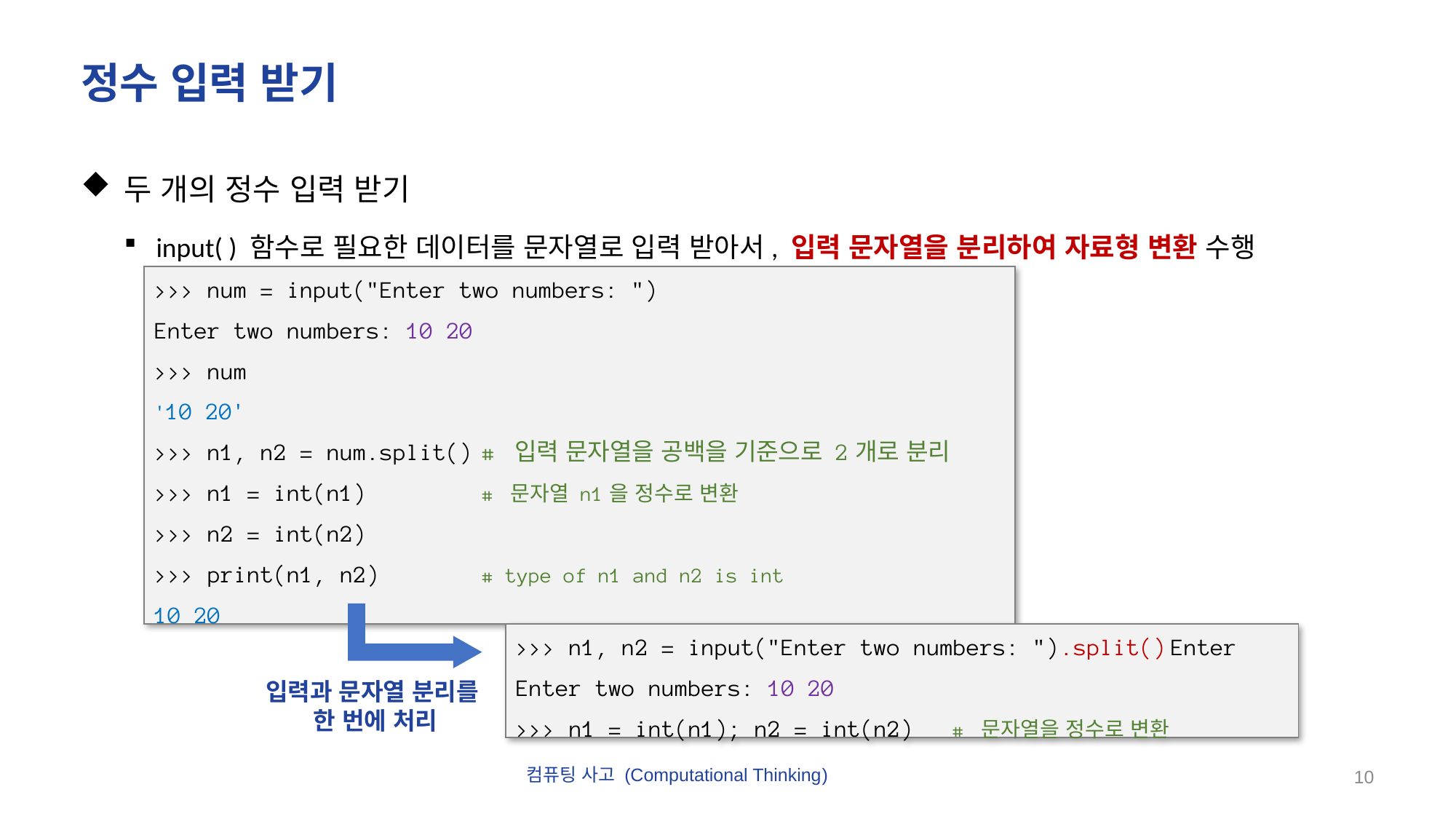

# 정수 입력 받기
두 개의 정수 입력 받기
input( ) 함수로 필요한 데이터를 문자열로 입력 받아서, 입력 문자열을 분리하여 자료형 변환 수행
>>> num = input("Enter two numbers: ")
Enter two numbers: 10 20
>>> num
'10 20'
>>> n1, n2 = num.split()	# 입력 문자열을 공백을 기준으로 2개로 분리
>>> n1 = int(n1)		# 문자열 n1을 정수로 변환
>>> n2 = int(n2)
>>> print(n1, n2)	# type of n1 and n2 is int
10 20

>>> n1, n2 = input("Enter two numbers: ").split()	Enter Enter two numbers: 10 20
>>> n1 = int(n1); n2 = int(n2)	# 문자열을 정수로 변환
입력과 문자열 분리를
한 번에 처리